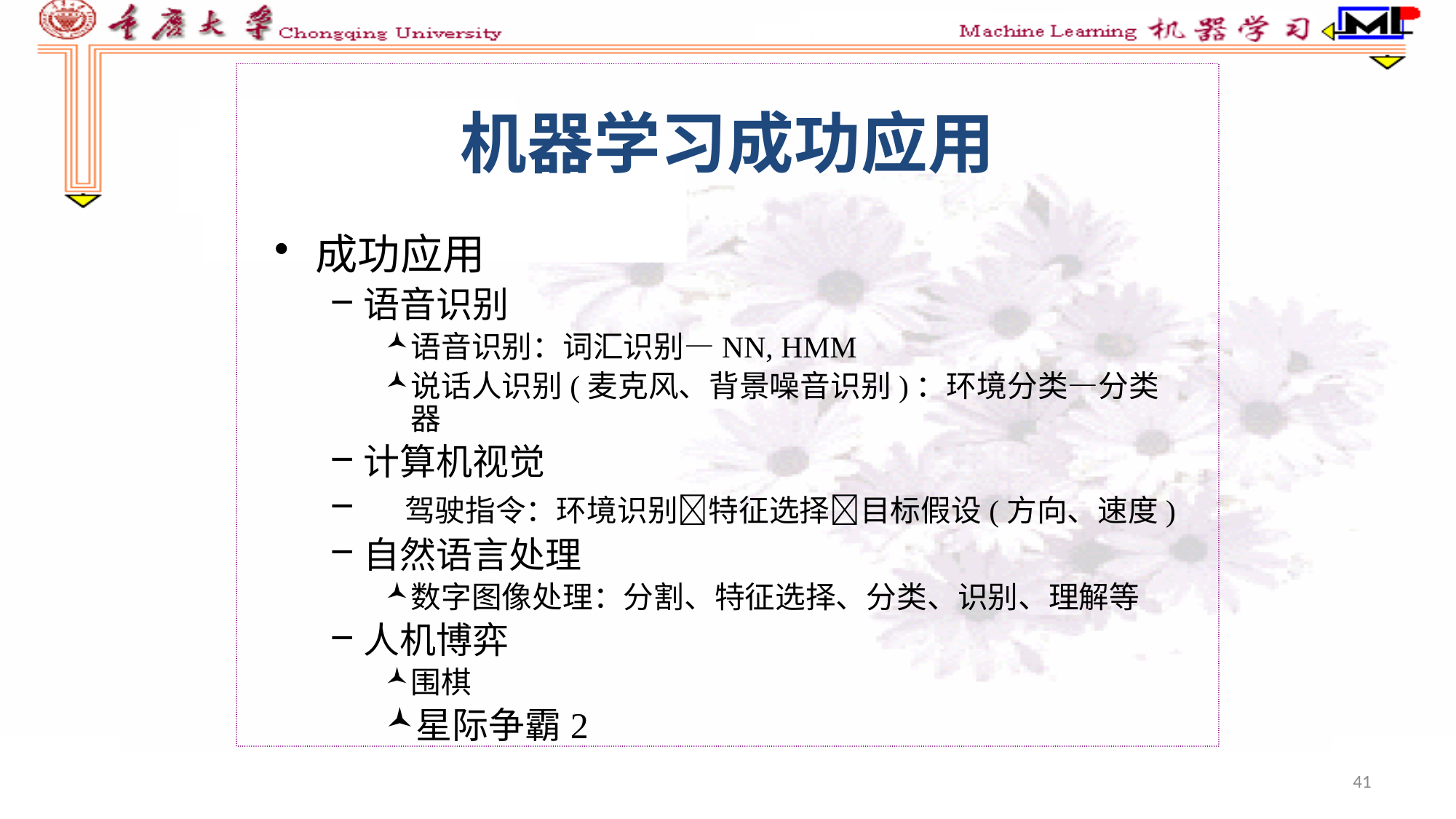

41

机器学习成功应用
成功应用
语音识别
语音识别：词汇识别—NN, HMM
说话人识别(麦克风、背景噪音识别)：环境分类—分类器
计算机视觉
    驾驶指令：环境识别⇒特征选择⇒目标假设(方向、速度)
自然语言处理
数字图像处理：分割、特征选择、分类、识别、理解等
人机博弈
围棋
星际争霸2